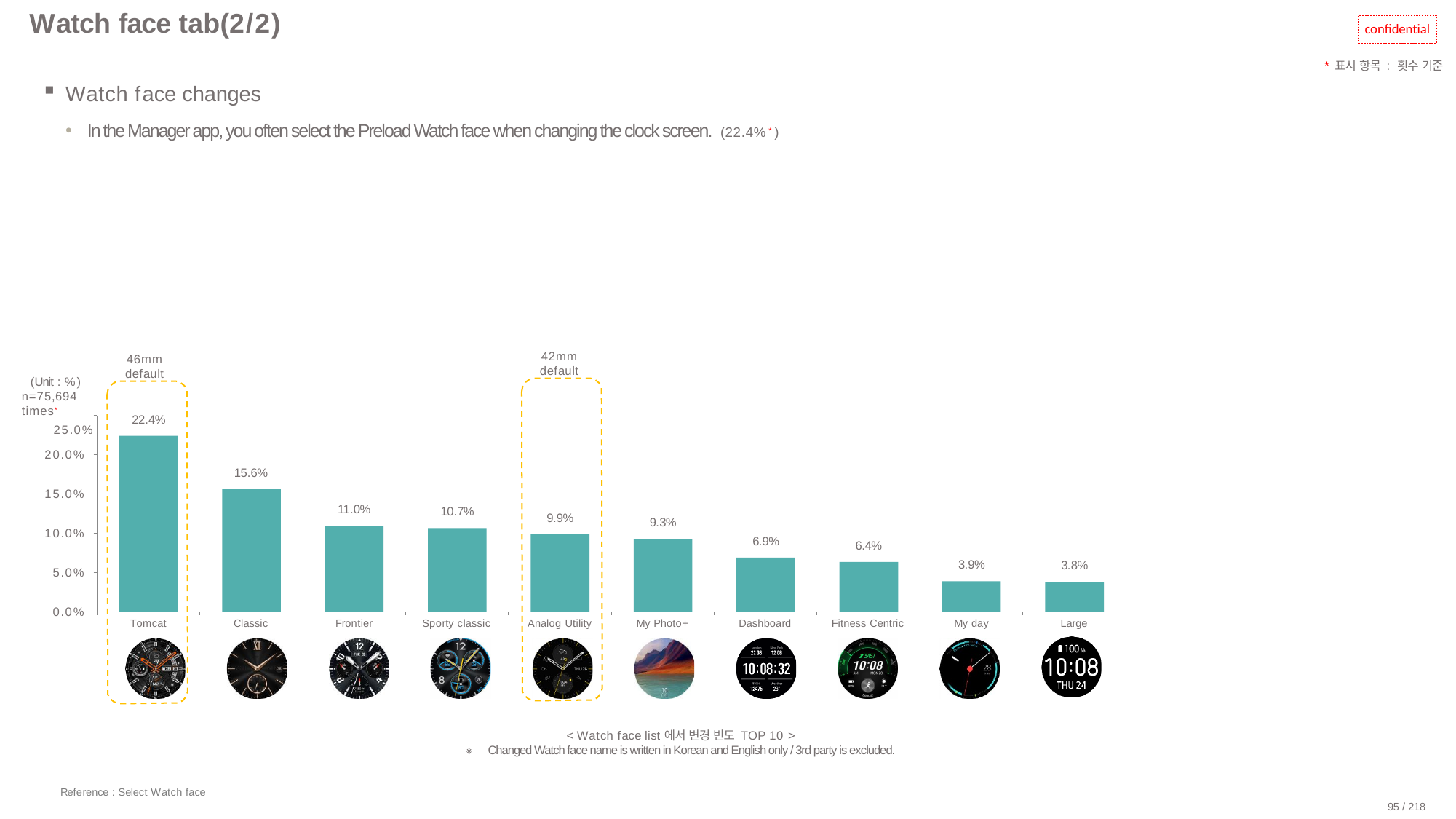

# Watch face tab(2/2)
confidential
*표시 항목 : 횟수 기준

Watch face changes

In the Manager app, you often select the Preload Watch face when changing the clock screen.  (22.4%*)
42mm default
46mm default
(Unit : %) n=75,694 times*
25.0%

22.4%

20.0%
15.6%
15.0%

11.0%
10.7%
9.9%
9.3%

10.0%

6.9%

6.4%

3.9%

3.8%

5.0%

0.0%

Tomcat
Classic
Frontier
Sporty classic
Analog Utility
My Photo+
Dashboard
Fitness Centric
My day
Large

< Watch face list에서 변경 빈도 TOP 10 >
※ Changed Watch face name is written in Korean and English only / 3rd party is excluded.
Reference : Select Watch face
95 / 218